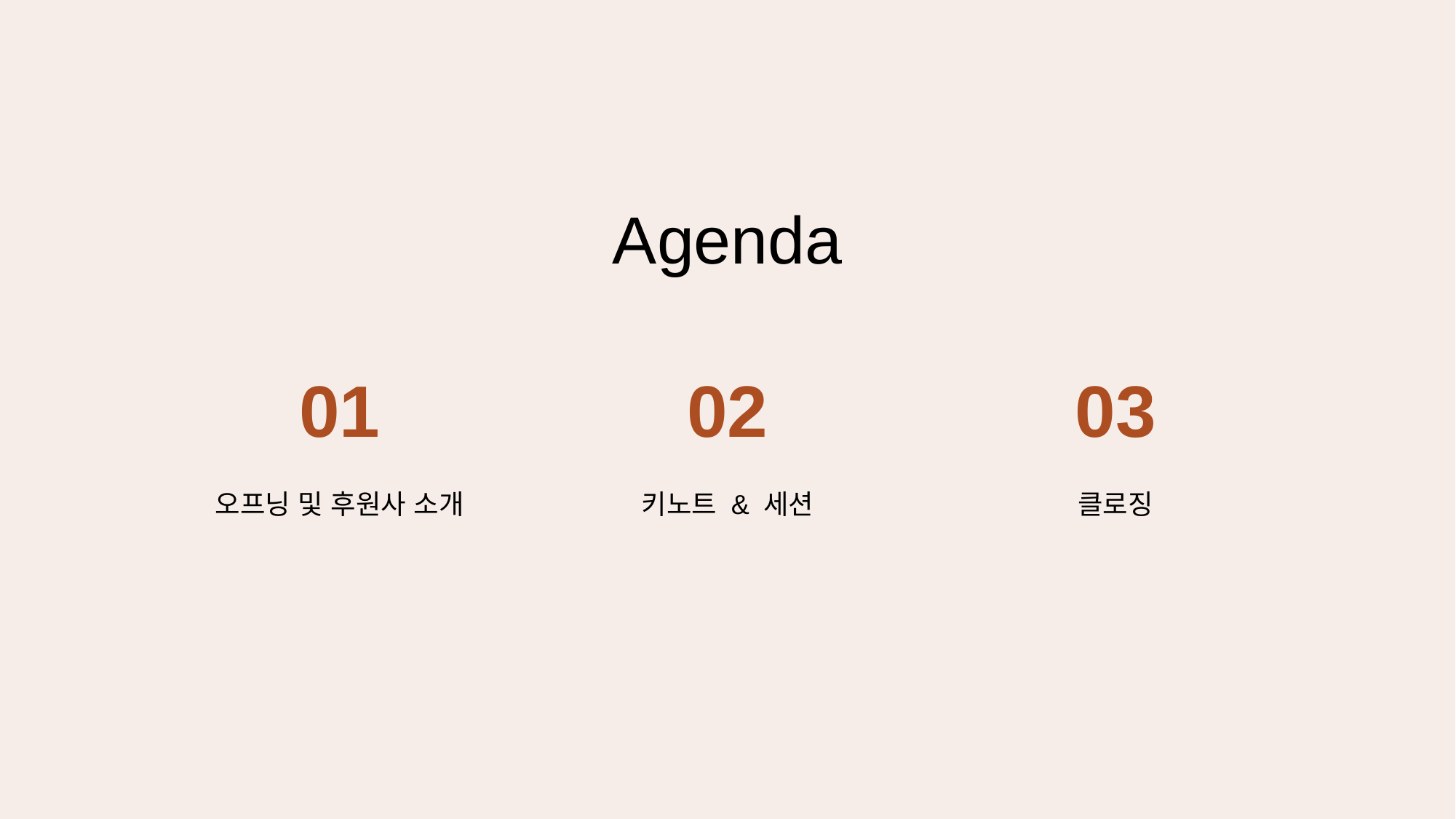

# Agenda
01
02
03
오프닝 및 후원사 소개
키노트 & 세션
클로징